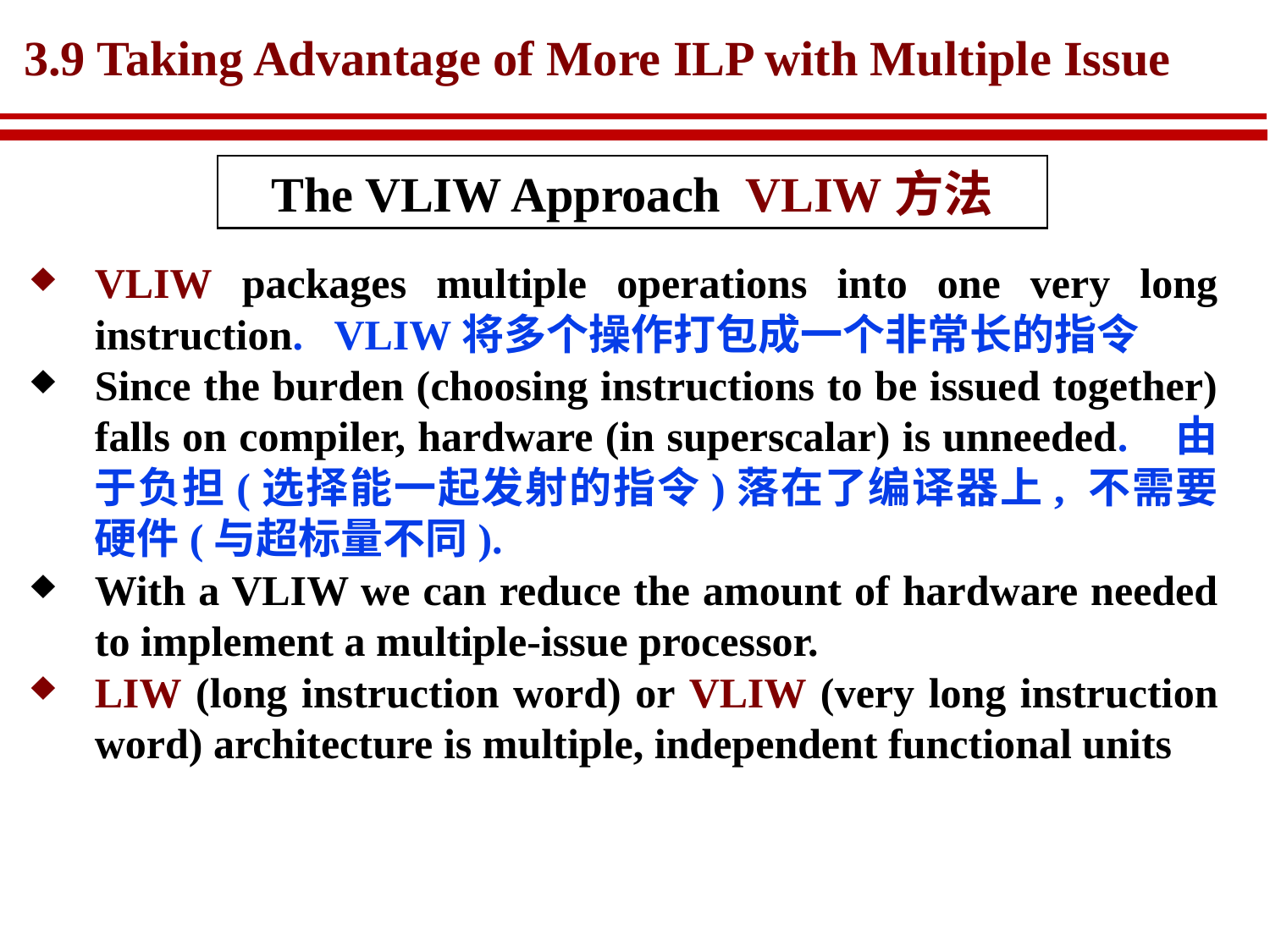

# 3.9 Taking Advantage of More ILP with Multiple Issue
The VLIW Approach  VLIW方法
VLIW packages multiple operations into one very long instruction.   VLIW将多个操作打包成一个非常长的指令
Since the burden (choosing instructions to be issued together) falls on compiler, hardware (in superscalar) is unneeded.   由于负担(选择能一起发射的指令)落在了编译器上, 不需要硬件(与超标量不同).
With a VLIW we can reduce the amount of hardware needed to implement a multiple-issue processor.
LIW (long instruction word) or VLIW (very long instruction word) architecture is multiple, independent functional units